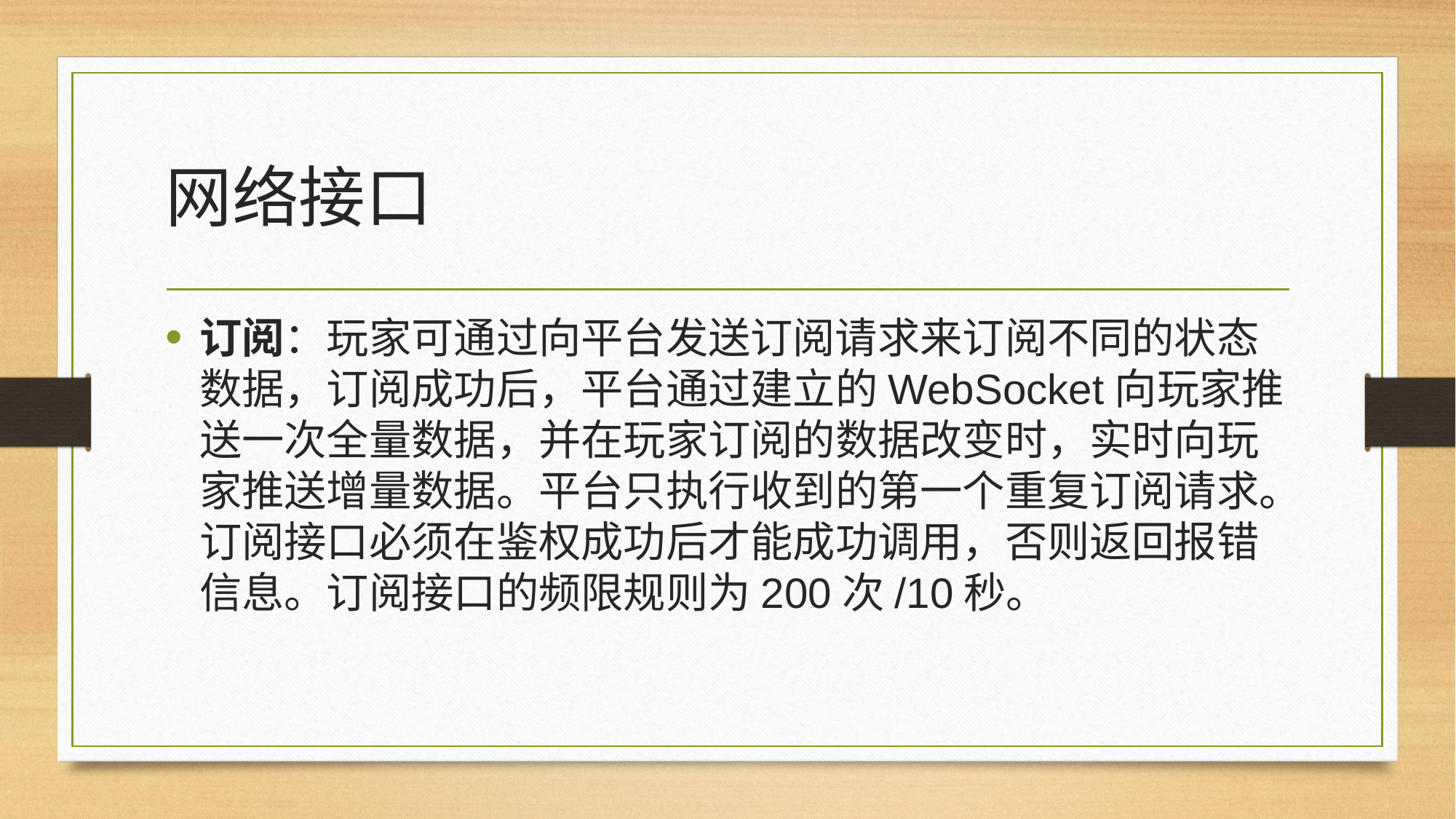

# 网络接口
订阅：玩家可通过向平台发送订阅请求来订阅不同的状态数据，订阅成功后，平台通过建立的WebSocket向玩家推送一次全量数据，并在玩家订阅的数据改变时，实时向玩家推送增量数据。平台只执行收到的第一个重复订阅请求。订阅接口必须在鉴权成功后才能成功调用，否则返回报错信息。订阅接口的频限规则为200次/10秒。